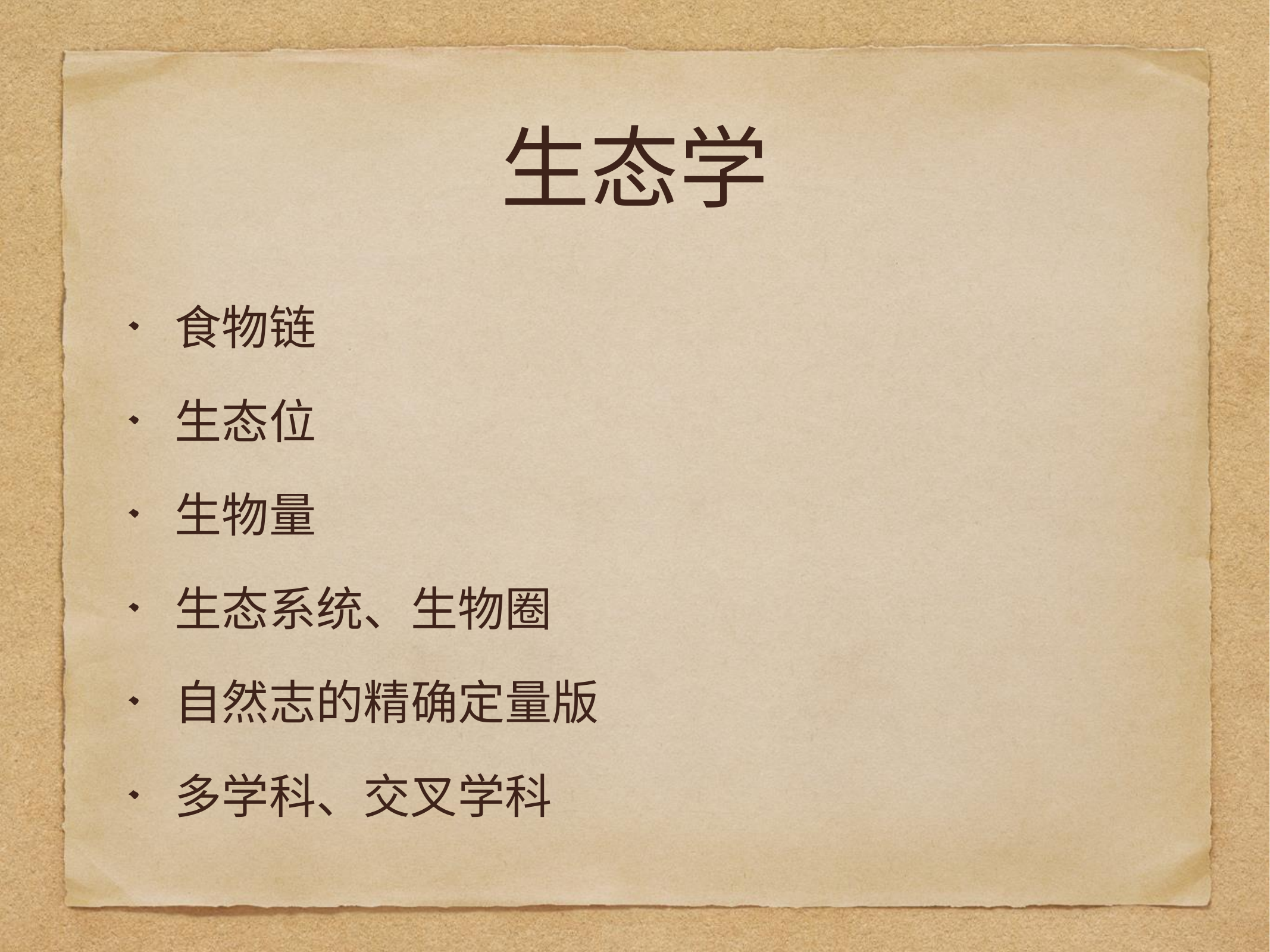

# 生态学
食物链
生态位
生物量
生态系统、生物圈
自然志的精确定量版
多学科、交叉学科